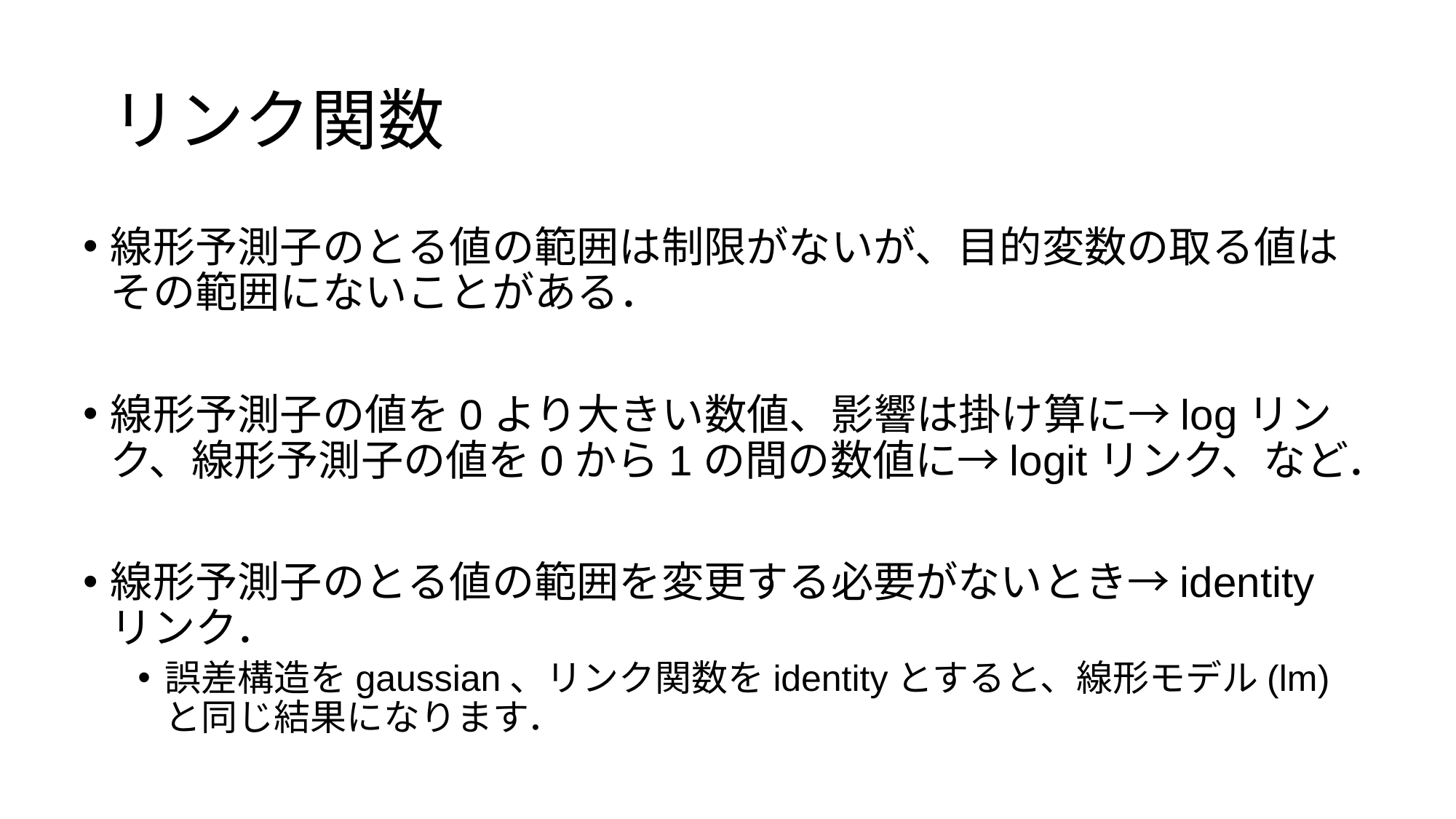

# リンク関数
線形予測子のとる値の範囲は制限がないが、目的変数の取る値はその範囲にないことがある．

線形予測子の値を0より大きい数値、影響は掛け算に→logリンク、線形予測子の値を0から1の間の数値に→logitリンク、など．

線形予測子のとる値の範囲を変更する必要がないとき→identity リンク．
誤差構造をgaussian、リンク関数をidentityとすると、線形モデル(lm)と同じ結果になります．